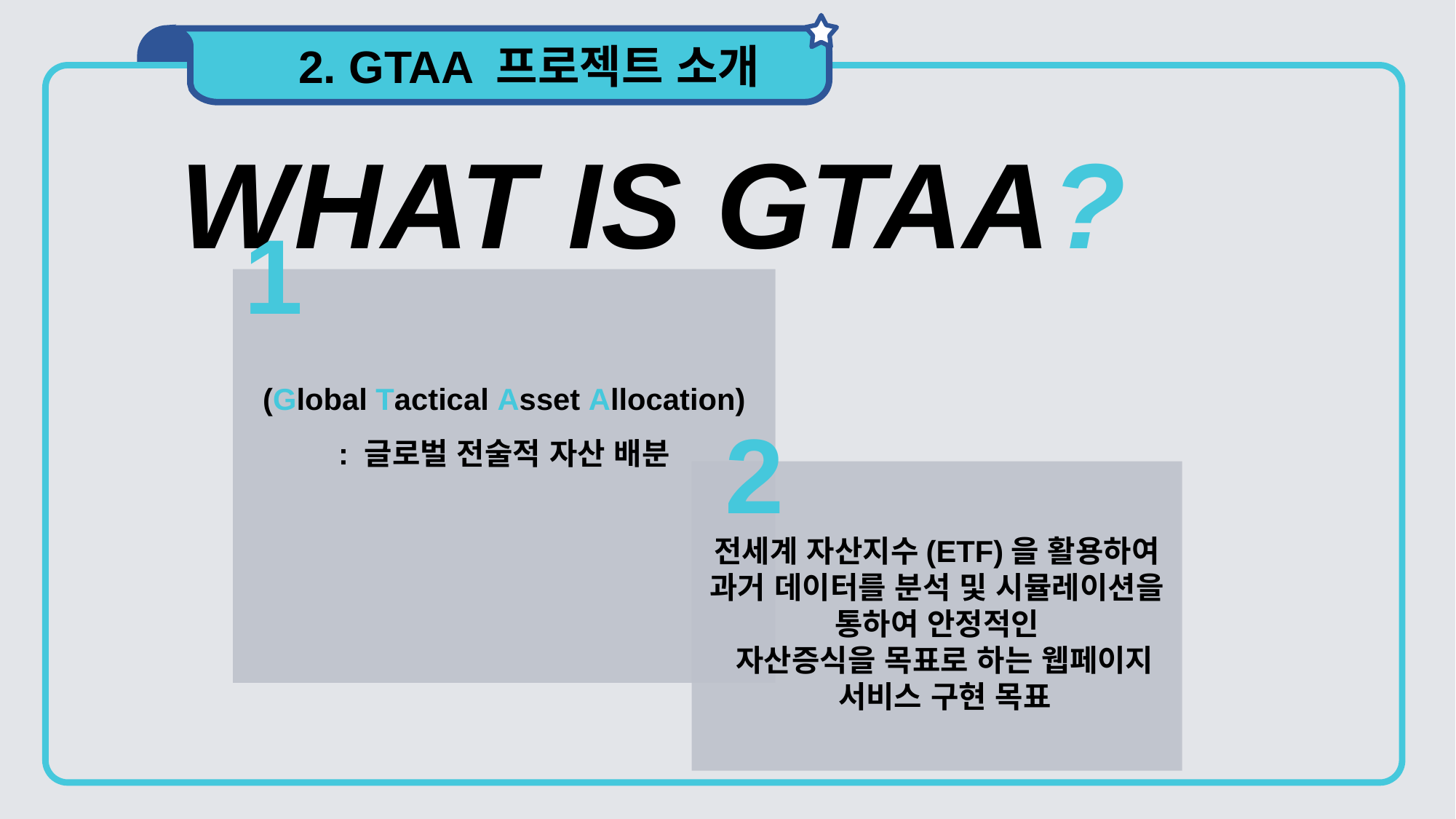

2. GTAA 프로젝트 소개
WHAT IS GTAA?

1

(Global Tactical Asset Allocation)
: 글로벌 전술적 자산 배분

2

전세계 자산지수(ETF)을 활용하여 과거 데이터를 분석 및 시뮬레이션을 통하여 안정적인
 자산증식을 목표로 하는 웹페이지
 서비스 구현 목표